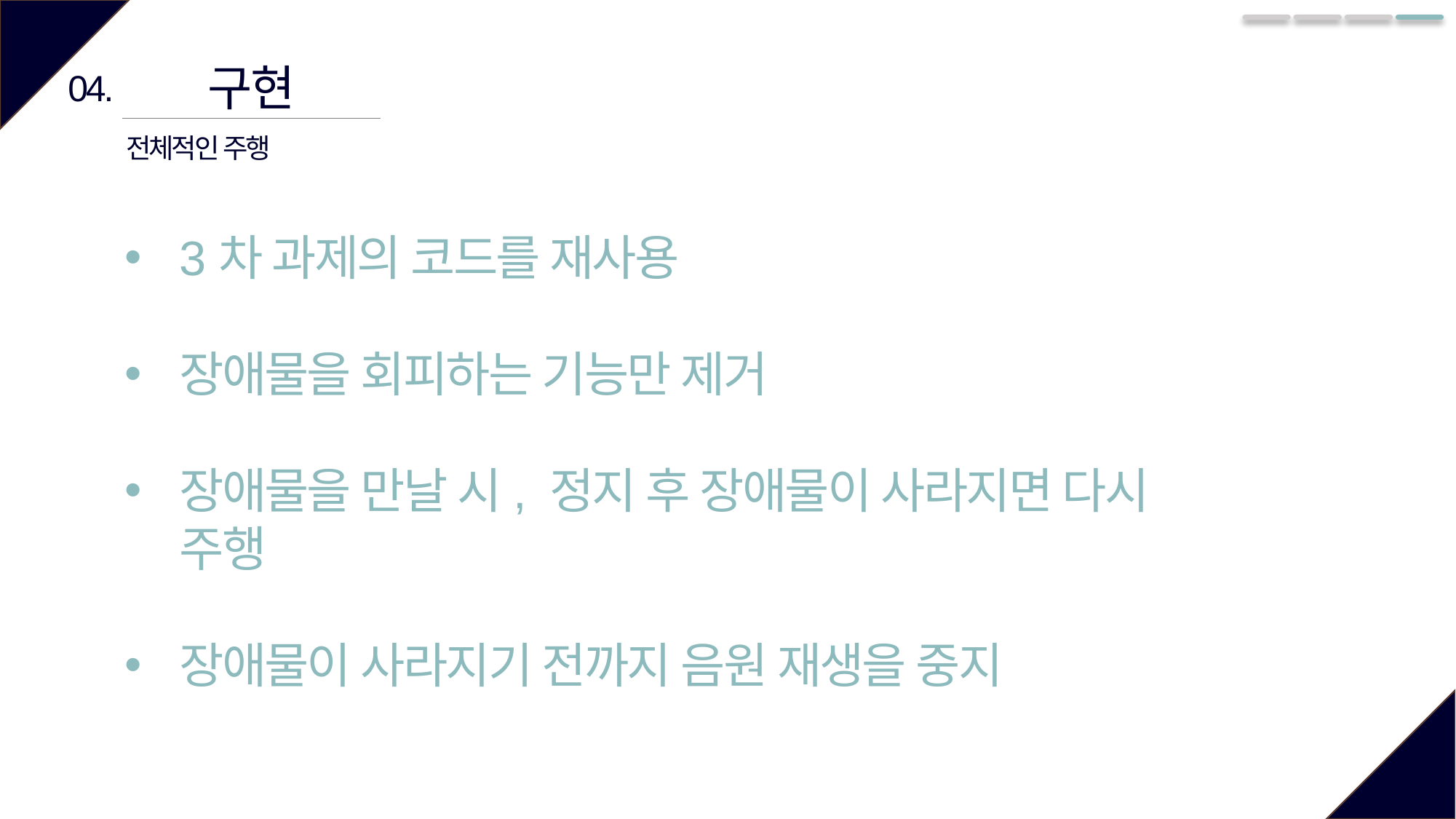

구현
04.
전체적인 주행
3차 과제의 코드를 재사용

장애물을 회피하는 기능만 제거

장애물을 만날 시, 정지 후 장애물이 사라지면 다시 주행

장애물이 사라지기 전까지 음원 재생을 중지